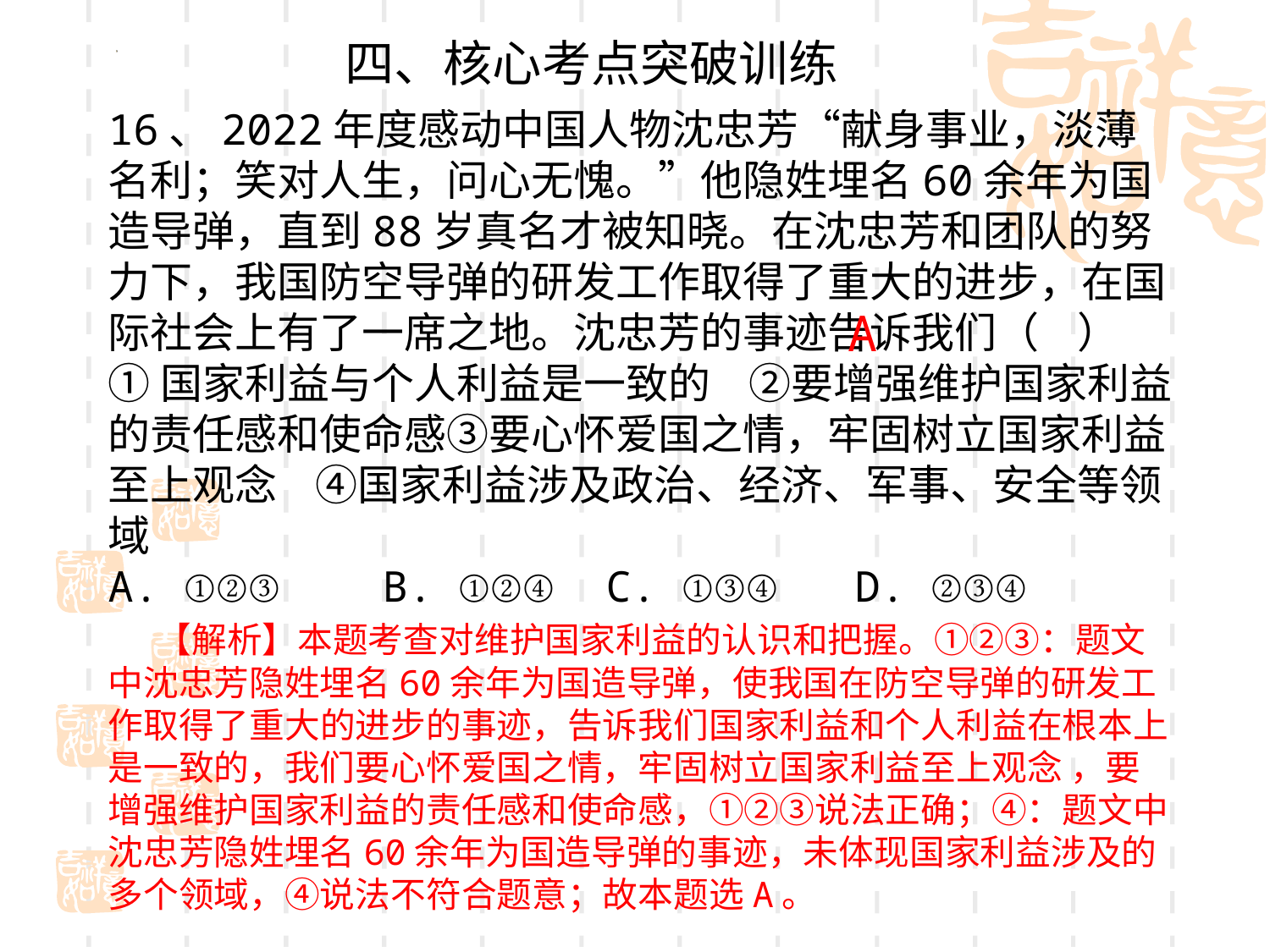

四、核心考点突破训练
16、2022年度感动中国人物沈忠芳“献身事业，淡薄名利；笑对人生，问心无愧。”他隐姓埋名60余年为国造导弹，直到88岁真名才被知晓。在沈忠芳和团队的努力下，我国防空导弹的研发工作取得了重大的进步，在国际社会上有了一席之地。沈忠芳的事迹告诉我们（    ）
①国家利益与个人利益是一致的    ②要增强维护国家利益的责任感和使命感③要心怀爱国之情，牢固树立国家利益至上观念    ④国家利益涉及政治、经济、军事、安全等领域
A. ①②③    B. ①②④  C. ①③④   D. ②③④
    【解析】本题考查对维护国家利益的认识和把握。①②③：题文中沈忠芳隐姓埋名60余年为国造导弹，使我国在防空导弹的研发工作取得了重大的进步的事迹，告诉我们国家利益和个人利益在根本上是一致的，我们要心怀爱国之情，牢固树立国家利益至上观念 ，要增强维护国家利益的责任感和使命感，①②③说法正确；④：题文中沈忠芳隐姓埋名60余年为国造导弹的事迹，未体现国家利益涉及的多个领域，④说法不符合题意；故本题选A。
A